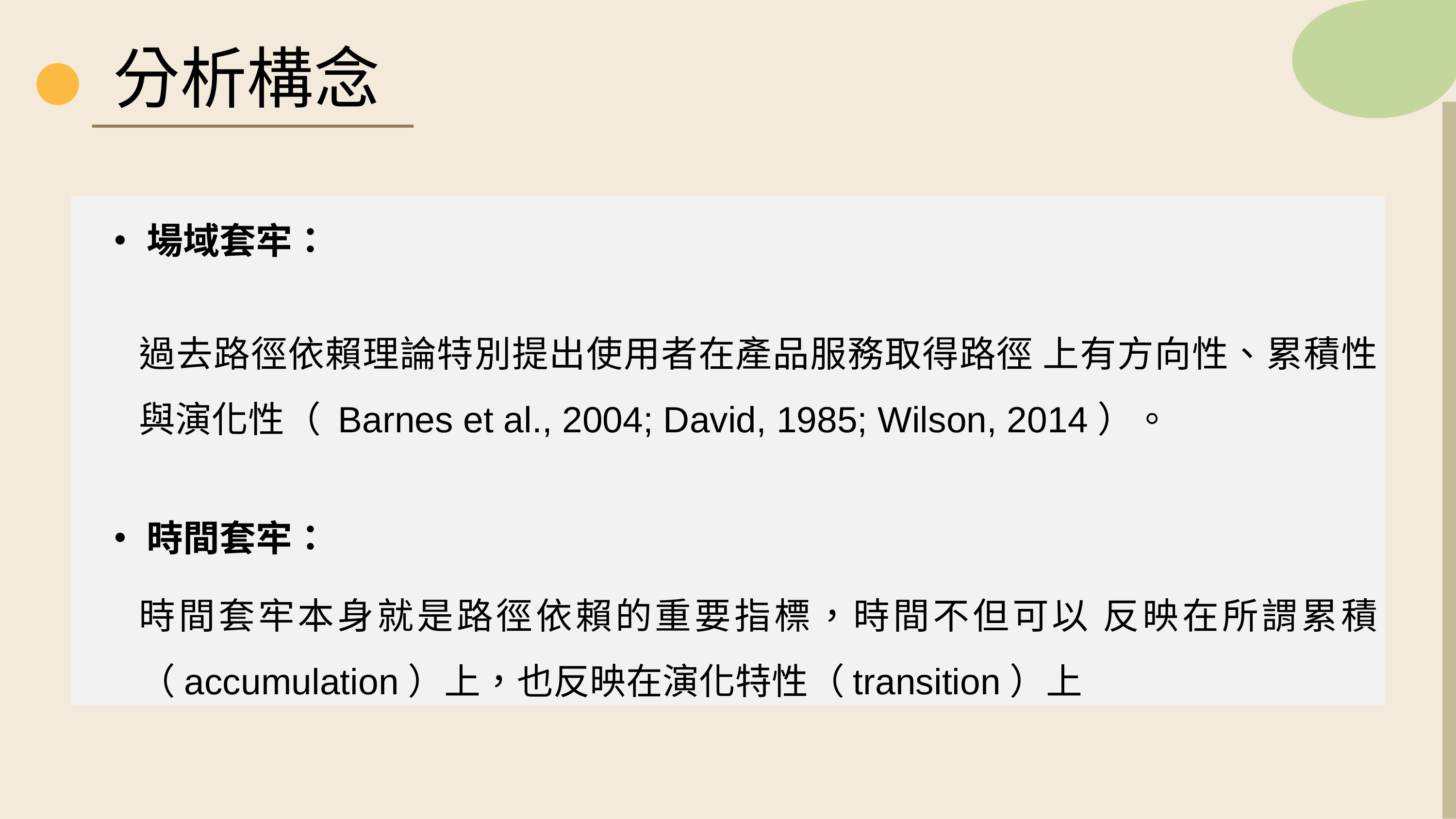

分析構念

過去路徑依賴理論特別提出使用者在產品服務取得路徑 上有方向性、累積性與演化性（ Barnes et al., 2004; David, 1985; Wilson, 2014）。

時間套牢本身就是路徑依賴的重要指標，時間不但可以 反映在所謂累積（accumulation）上，也反映在演化特性（transition）上
‧場域套牢：
‧時間套牢：